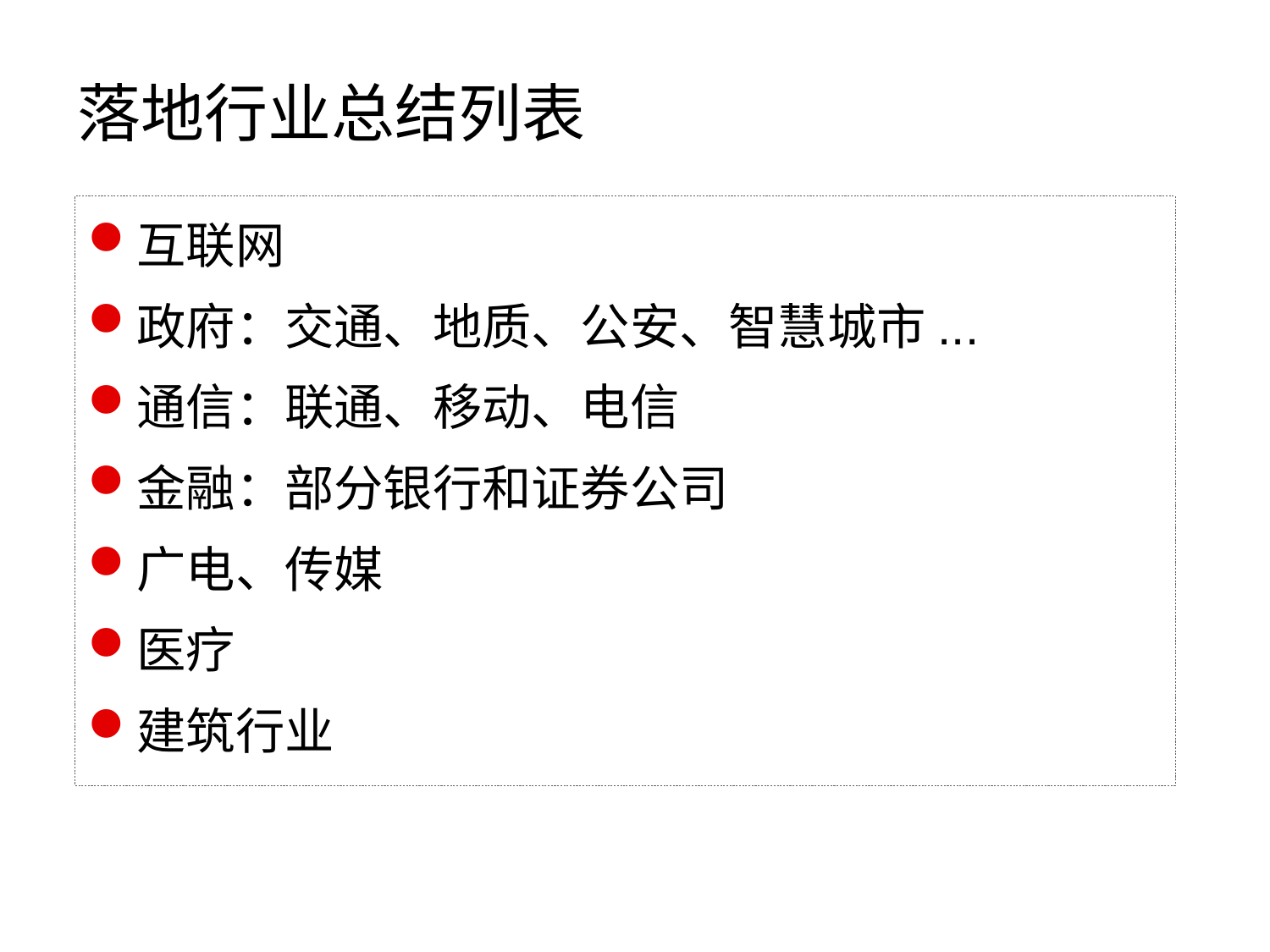

落地行业总结列表
互联网
政府：交通、地质、公安、智慧城市...
通信：联通、移动、电信
金融：部分银行和证券公司
广电、传媒
医疗
建筑行业